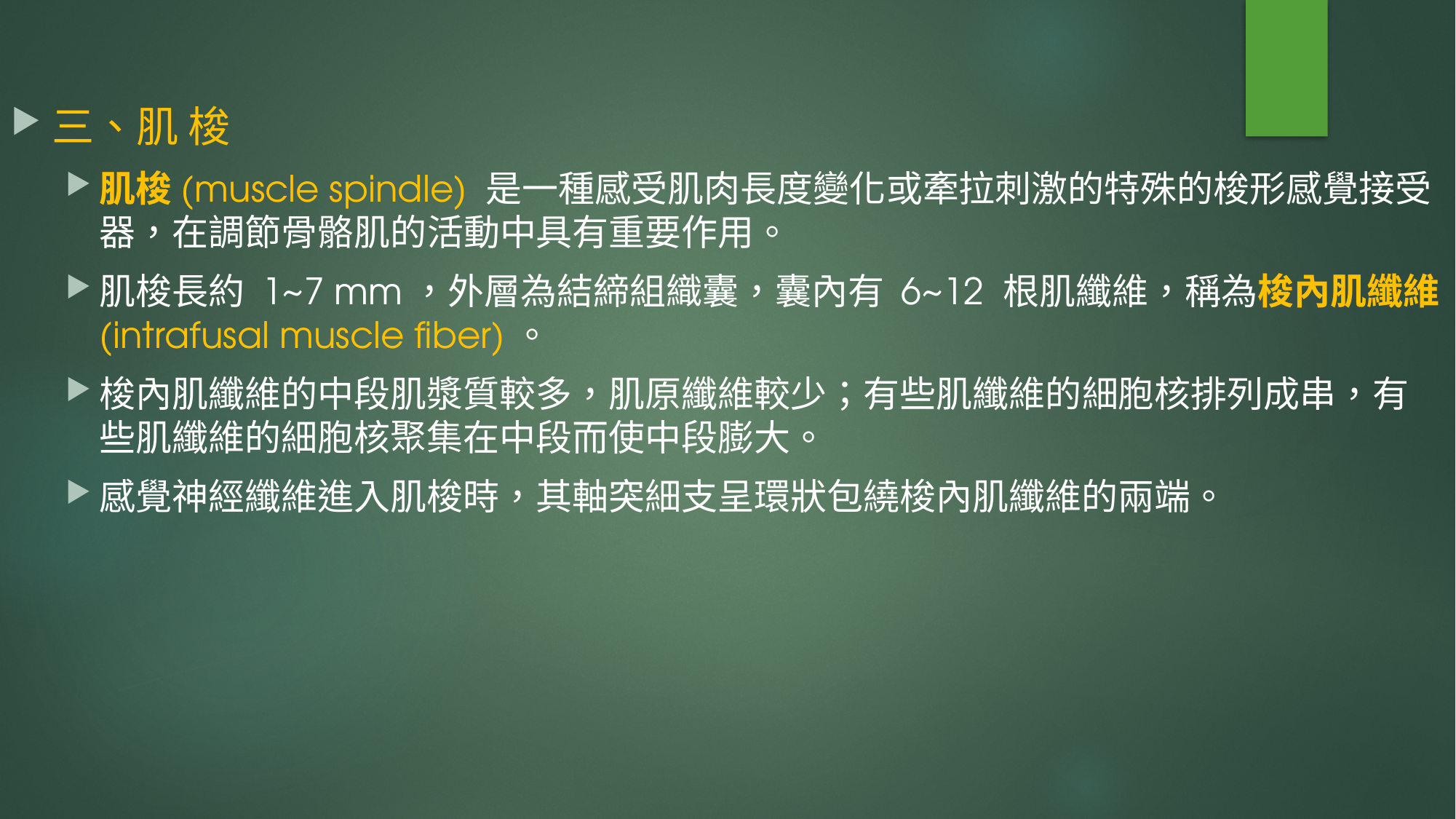

三、肌 梭
肌梭(muscle spindle) 是一種感受肌肉長度變化或牽拉刺激的特殊的梭形感覺接受器，在調節骨骼肌的活動中具有重要作用。
肌梭長約 1~7 mm，外層為結締組織囊，囊內有 6~12 根肌纖維，稱為梭內肌纖維(intrafusal muscle fiber)。
梭內肌纖維的中段肌漿質較多，肌原纖維較少；有些肌纖維的細胞核排列成串，有些肌纖維的細胞核聚集在中段而使中段膨大。
感覺神經纖維進入肌梭時，其軸突細支呈環狀包繞梭內肌纖維的兩端。